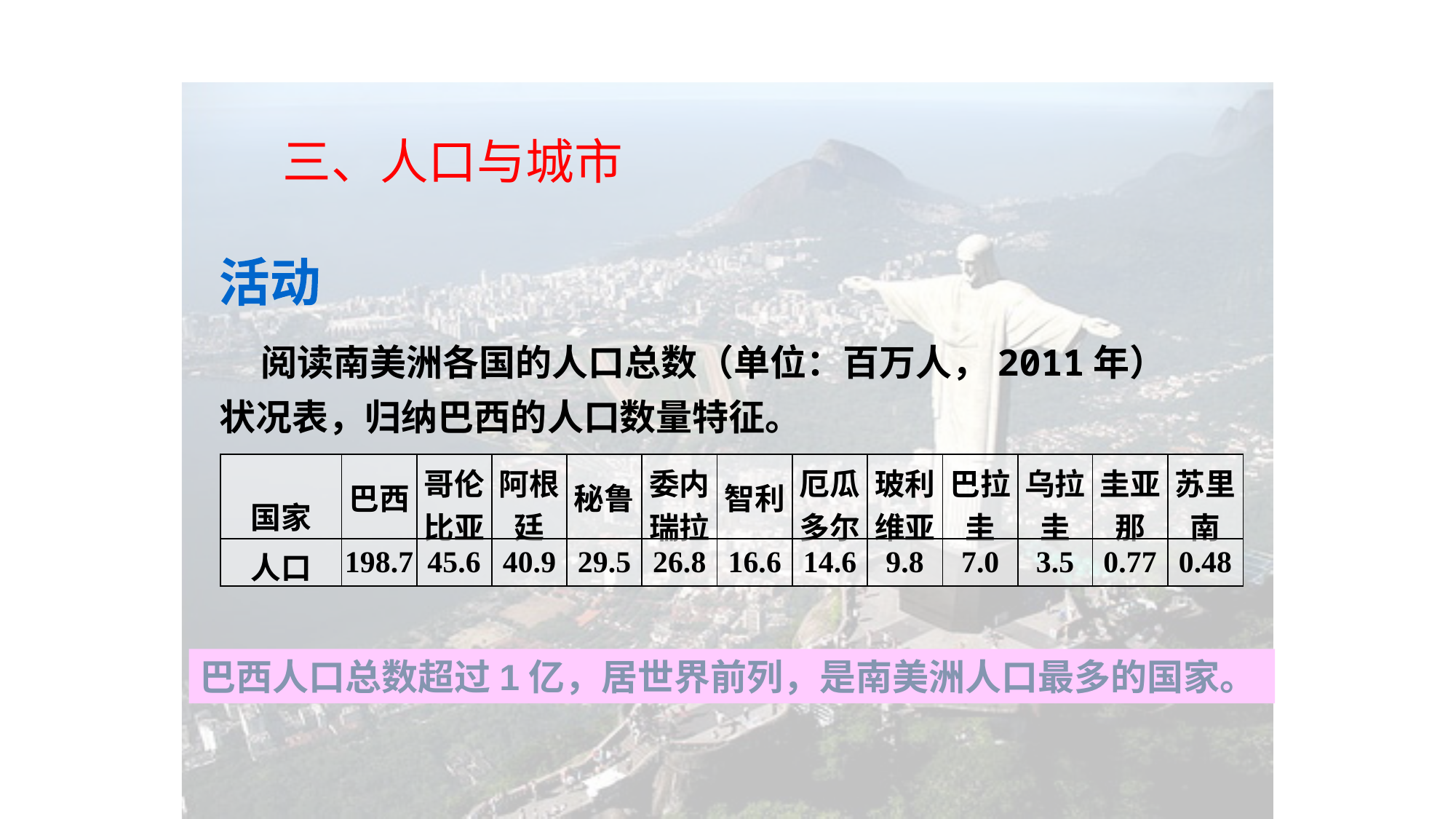

三、人口与城市
活动
    阅读南美洲各国的人口总数（单位：百万人，2011年）状况表，归纳巴西的人口数量特征。
| 国家 | 巴西 | 哥伦比亚 | 阿根廷 | 秘鲁 | 委内瑞拉 | 智利 | 厄瓜多尔 | 玻利维亚 | 巴拉圭 | 乌拉圭 | 圭亚那 | 苏里南 |
| --- | --- | --- | --- | --- | --- | --- | --- | --- | --- | --- | --- | --- |
| 人口 | 198.7 | 45.6 | 40.9 | 29.5 | 26.8 | 16.6 | 14.6 | 9.8 | 7.0 | 3.5 | 0.77 | 0.48 |
巴西人口总数超过1亿，居世界前列，是南美洲人口最多的国家。